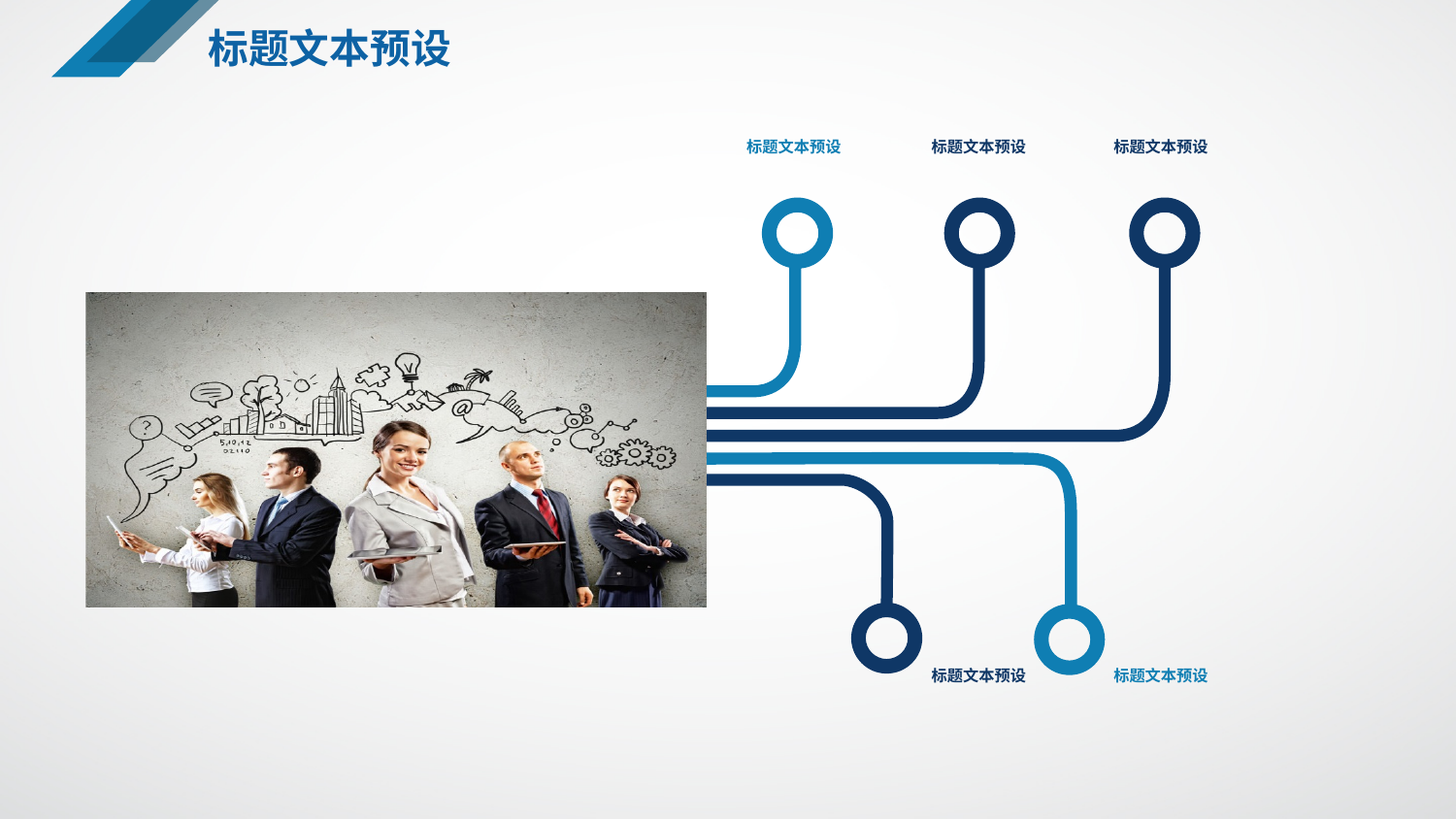

标题文本预设
标题文本预设
标题文本预设
标题文本预设

标题文本预设
标题文本预设